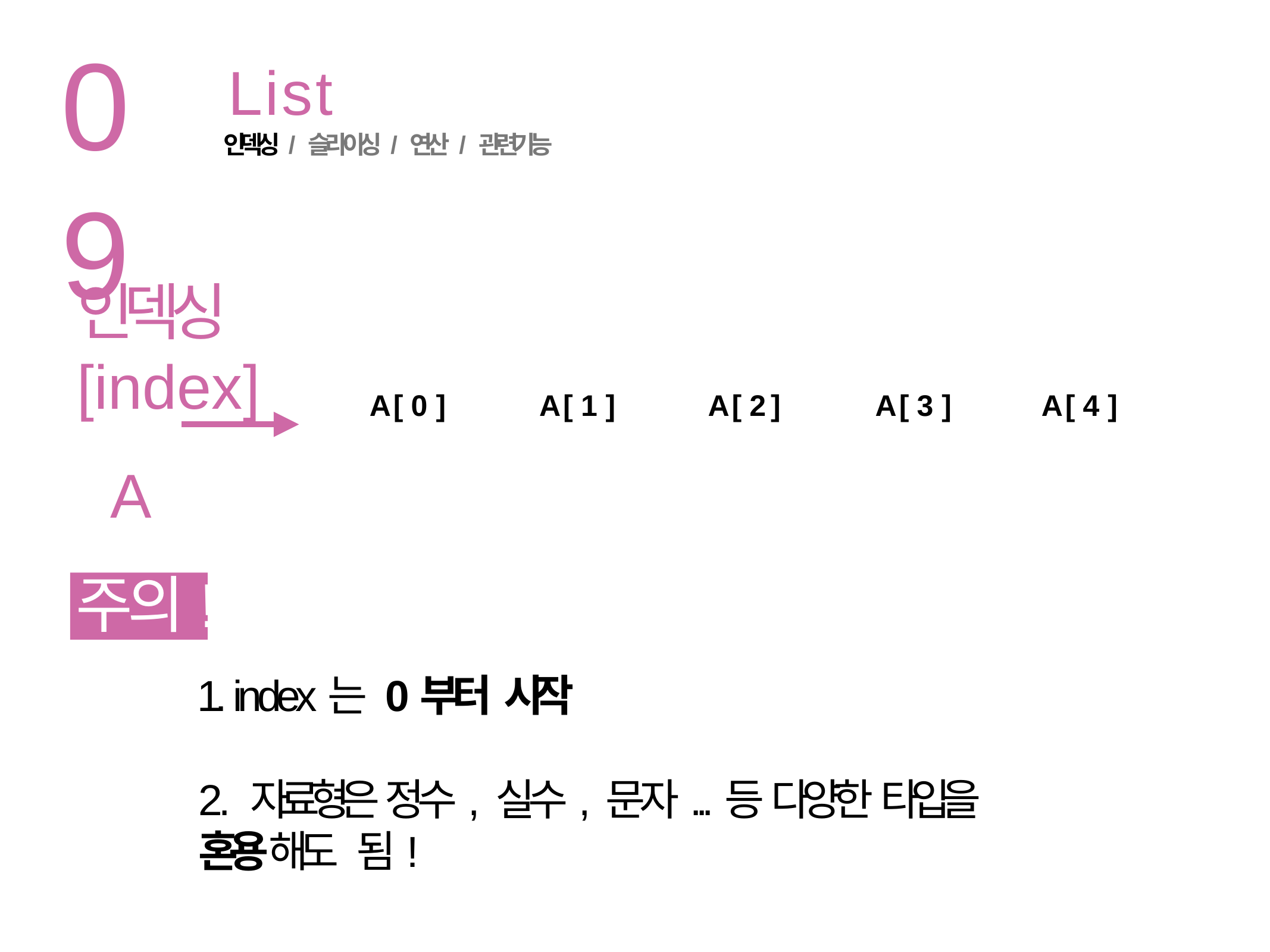

09
# List
인덱싱  / 슬라이싱  / 연산  / 관련기능
인덱싱 [index]
A
| A [ 0 ] | A [ 1 ] | A [ 2 ] | A [ 3 ] | A [ 4 ] |
| --- | --- | --- | --- | --- |

주의!
1. index는 0부터 시작

2. 자료형은  정수, 실수, 문자...등 다양한  타입을  혼용해도   됨!